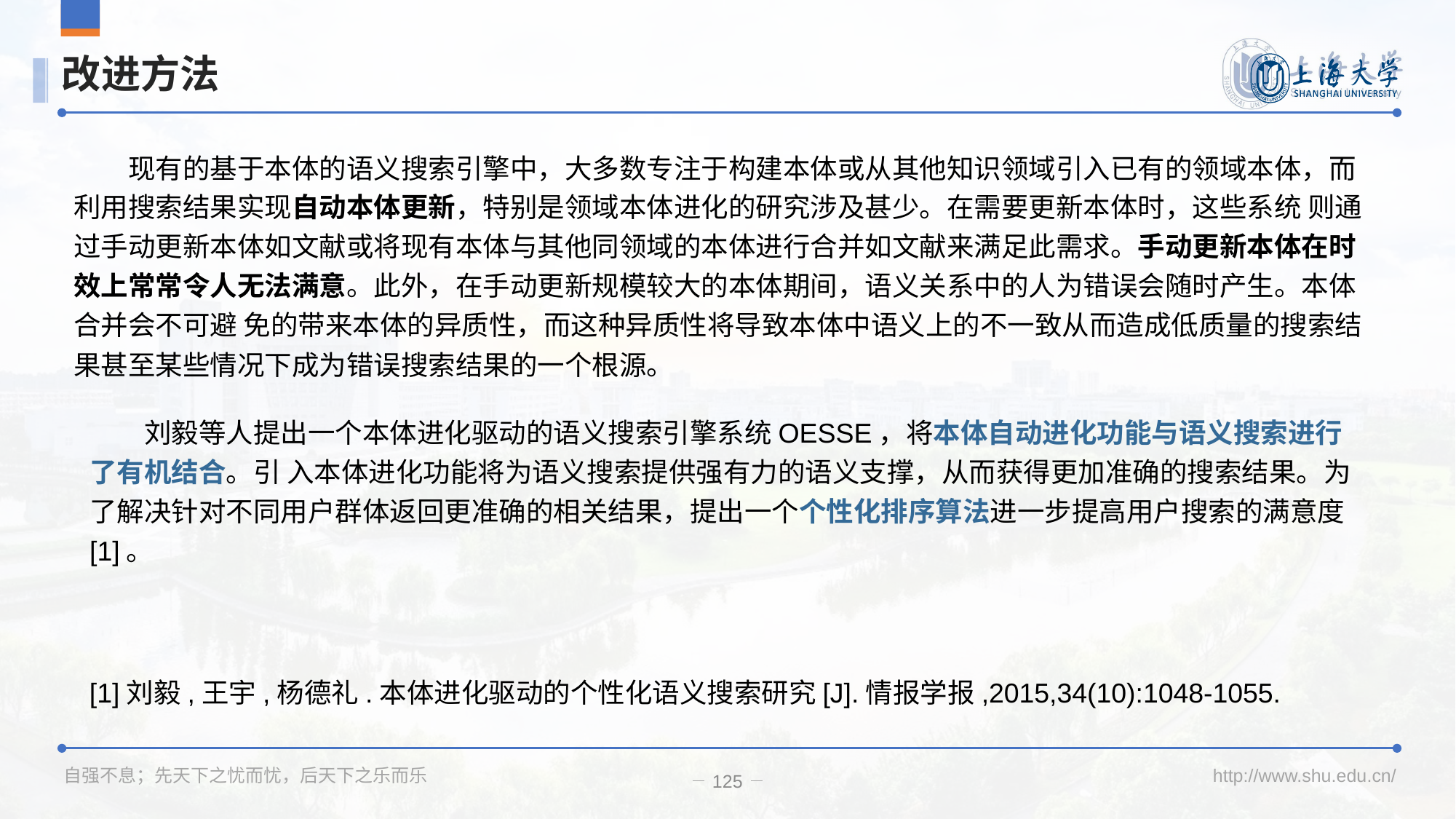

# 改进方法
现有的基于本体的语义搜索引擎中，大多数专注于构建本体或从其他知识领域引入已有的领域本体，而利用搜索结果实现自动本体更新，特别是领域本体进化的研究涉及甚少。在需要更新本体时，这些系统 则通过手动更新本体如文献或将现有本体与其他同领域的本体进行合并如文献来满足此需求。手动更新本体在时效上常常令人无法满意。此外，在手动更新规模较大的本体期间，语义关系中的人为错误会随时产生。本体合并会不可避 免的带来本体的异质性，而这种异质性将导致本体中语义上的不一致从而造成低质量的搜索结果甚至某些情况下成为错误搜索结果的一个根源。
刘毅等人提出一个本体进化驱动的语义搜索引擎系统OESSE，将本体自动进化功能与语义搜索进行了有机结合。引 入本体进化功能将为语义搜索提供强有力的语义支撑，从而获得更加准确的搜索结果。为了解决针对不同用户群体返回更准确的相关结果，提出一个个性化排序算法进一步提高用户搜索的满意度 [1]。
[1]刘毅,王宇,杨德礼.本体进化驱动的个性化语义搜索研究[J].情报学报,2015,34(10):1048-1055.
125